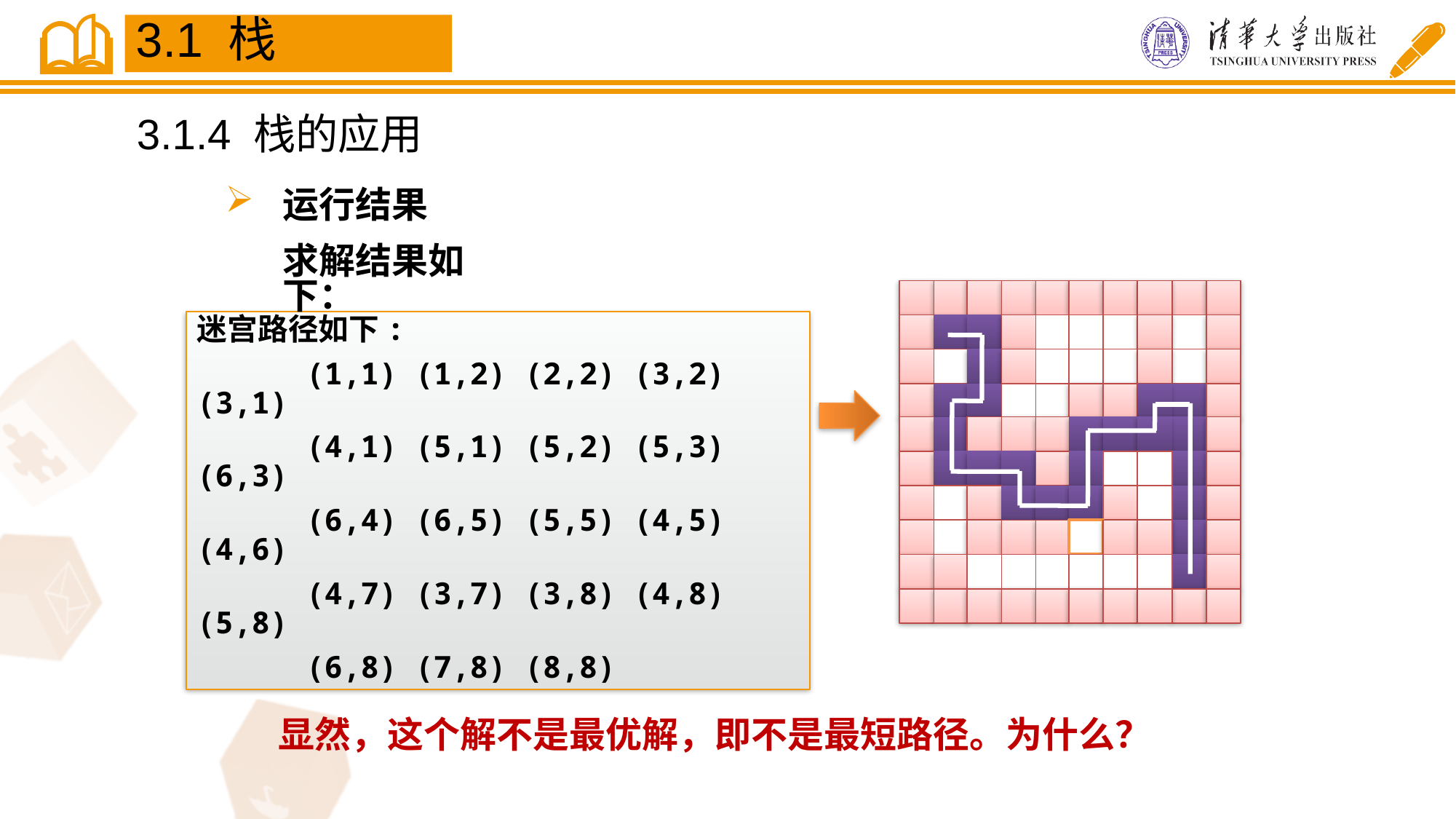

3.1 栈
3.1.4 栈的应用
 运行结果
求解结果如下：

迷宫路径如下:
	(1,1) (1,2) (2,2) (3,2) (3,1)
	(4,1) (5,1) (5,2) (5,3) (6,3)
	(6,4) (6,5) (5,5) (4,5) (4,6)
	(4,7) (3,7) (3,8) (4,8) (5,8)
	(6,8) (7,8) (8,8)

显然，这个解不是最优解，即不是最短路径。为什么？